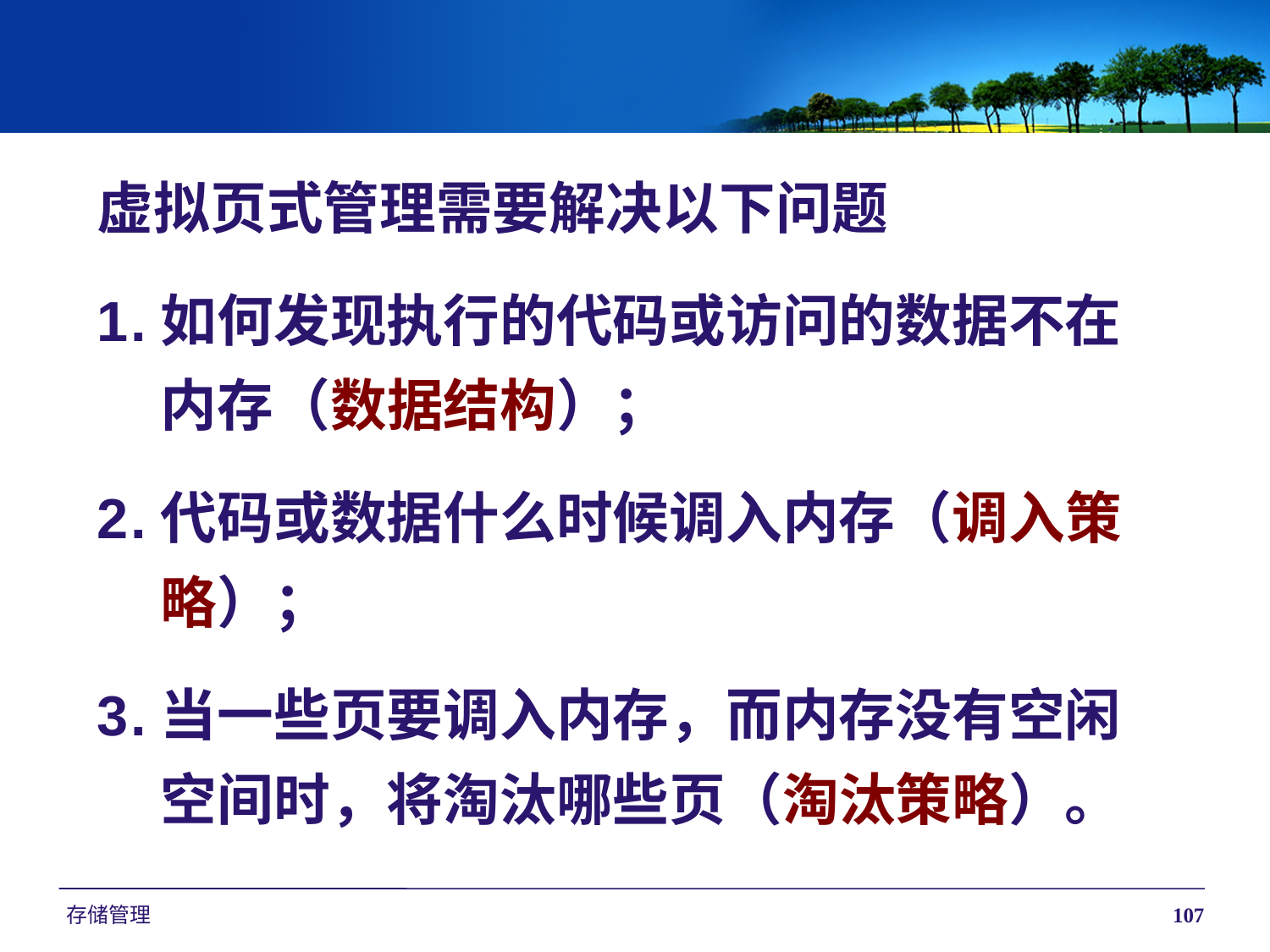

虚拟页式管理需要解决以下问题
如何发现执行的代码或访问的数据不在内存（数据结构）；
代码或数据什么时候调入内存（调入策略）；
当一些页要调入内存，而内存没有空闲空间时，将淘汰哪些页（淘汰策略）。
存储管理
107